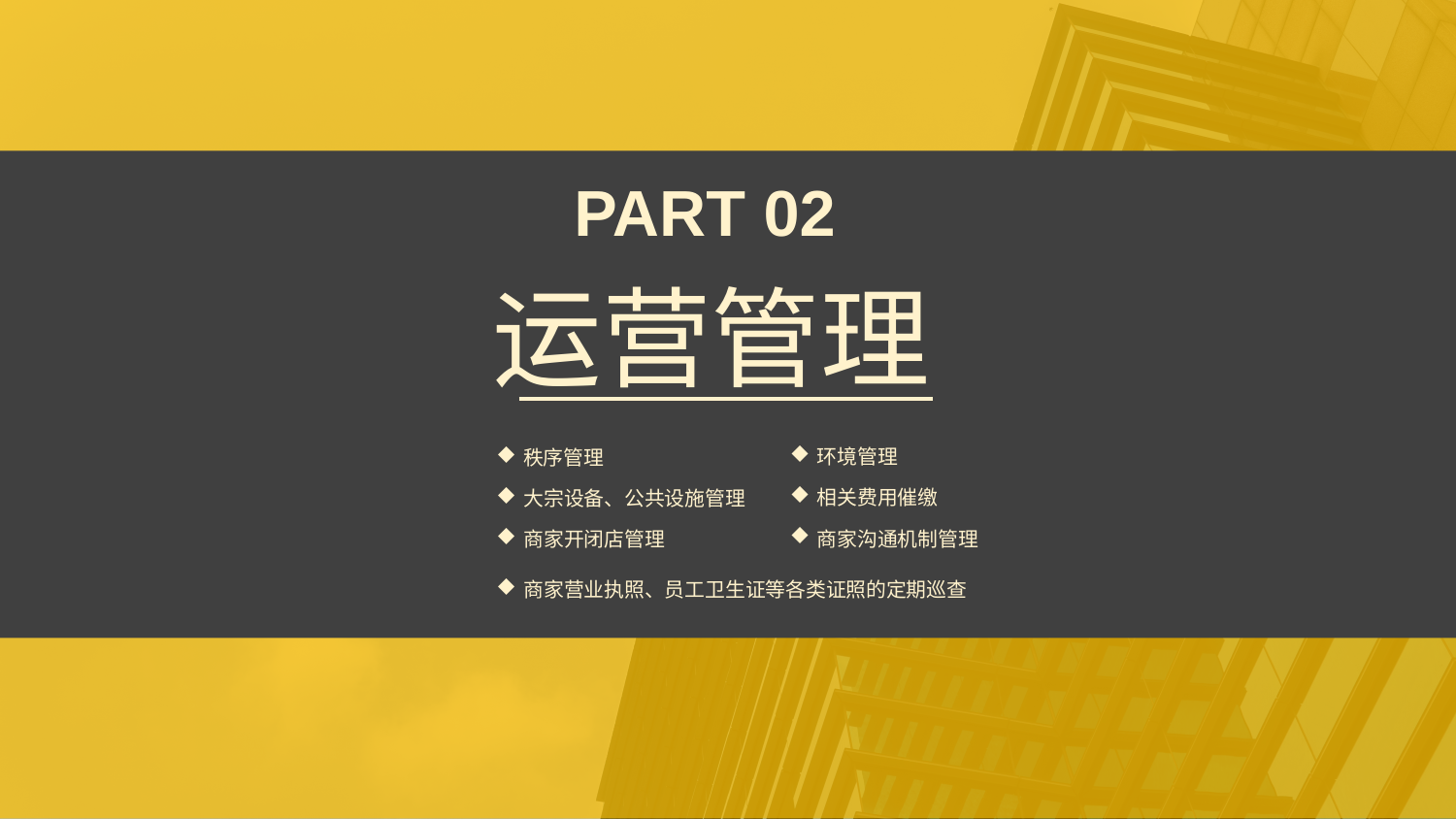

PART 02

运营管理
环境管理
秩序管理
相关费用催缴
大宗设备、公共设施管理
商家沟通机制管理
商家开闭店管理
商家营业执照、员工卫生证等各类证照的定期巡查